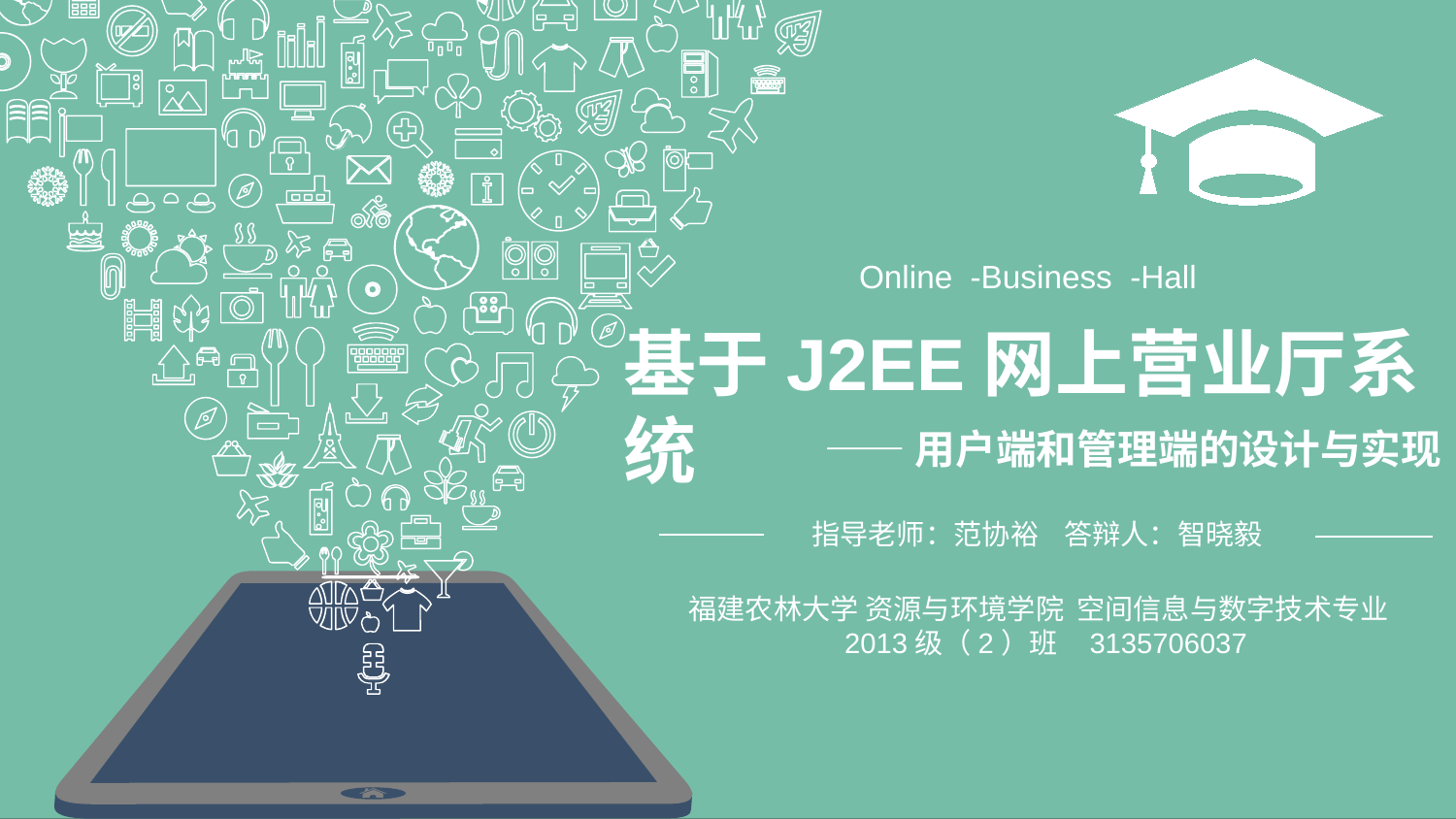

Online  -Business  -Hall
基于J2EE网上营业厅系统

——用户端和管理端的设计与实现
指导老师：范协裕    答辩人：智晓毅

福建农林大学 资源与环境学院  空间信息与数字技术专业
 2013级（2）班    3135706037